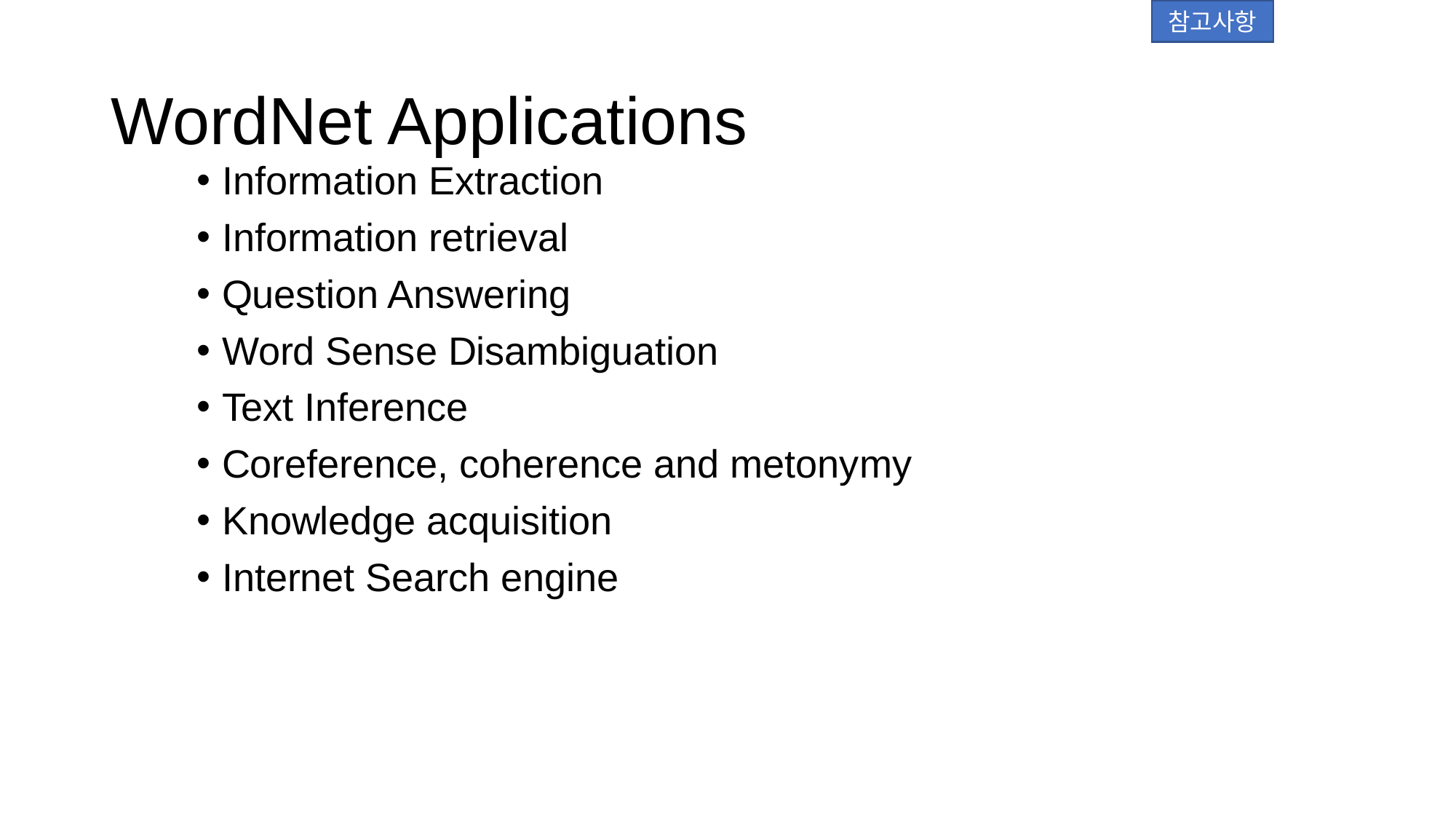

참고사항
# WordNet Applications
Information Extraction
Information retrieval
Question Answering
Word Sense Disambiguation
Text Inference
Coreference, coherence and metonymy
Knowledge acquisition
Internet Search engine